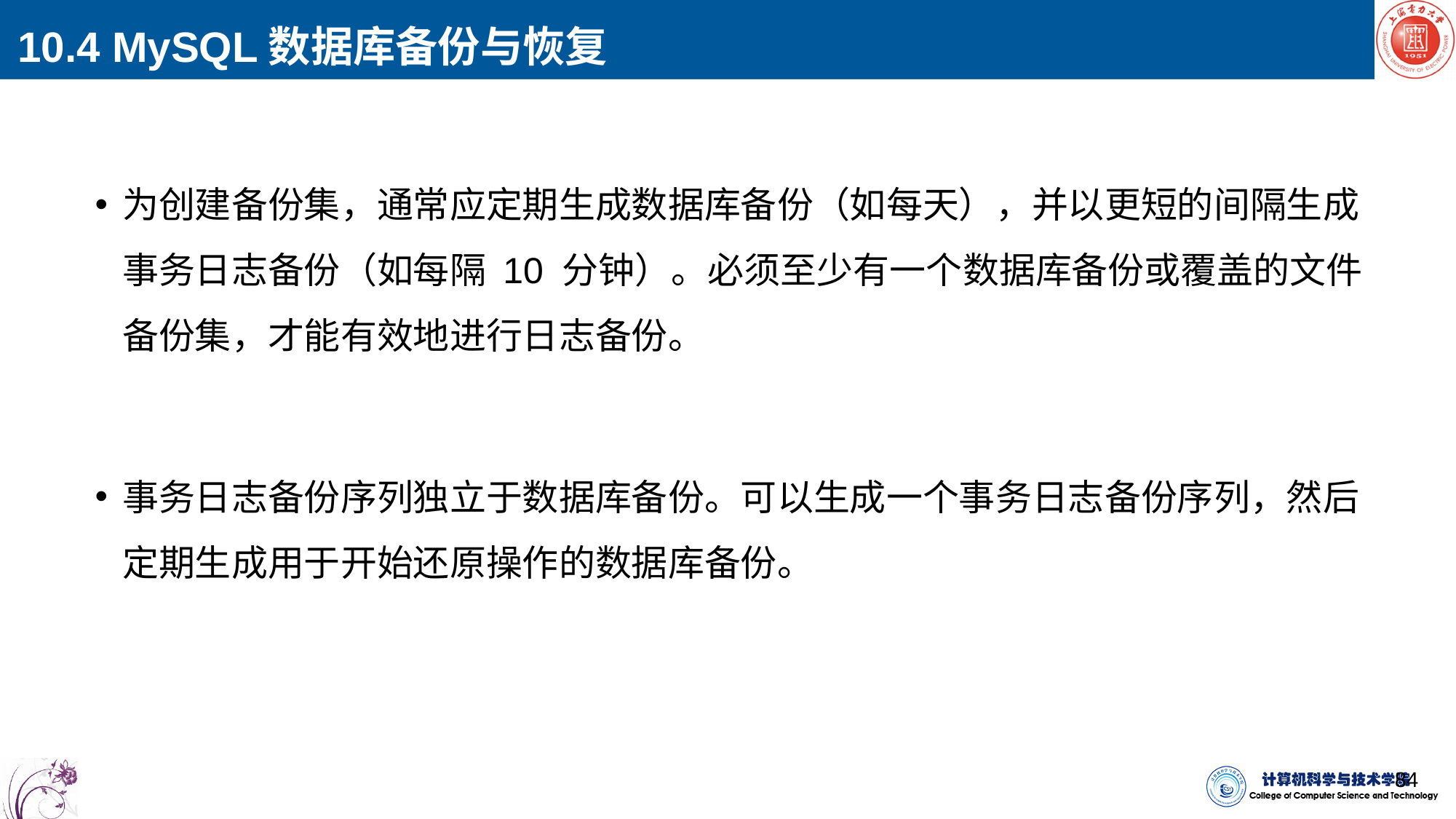

10.4 MySQL数据库备份与恢复
为创建备份集，通常应定期生成数据库备份（如每天），并以更短的间隔生成事务日志备份（如每隔 10 分钟）。必须至少有一个数据库备份或覆盖的文件备份集，才能有效地进行日志备份。

事务日志备份序列独立于数据库备份。可以生成一个事务日志备份序列，然后定期生成用于开始还原操作的数据库备份。
84